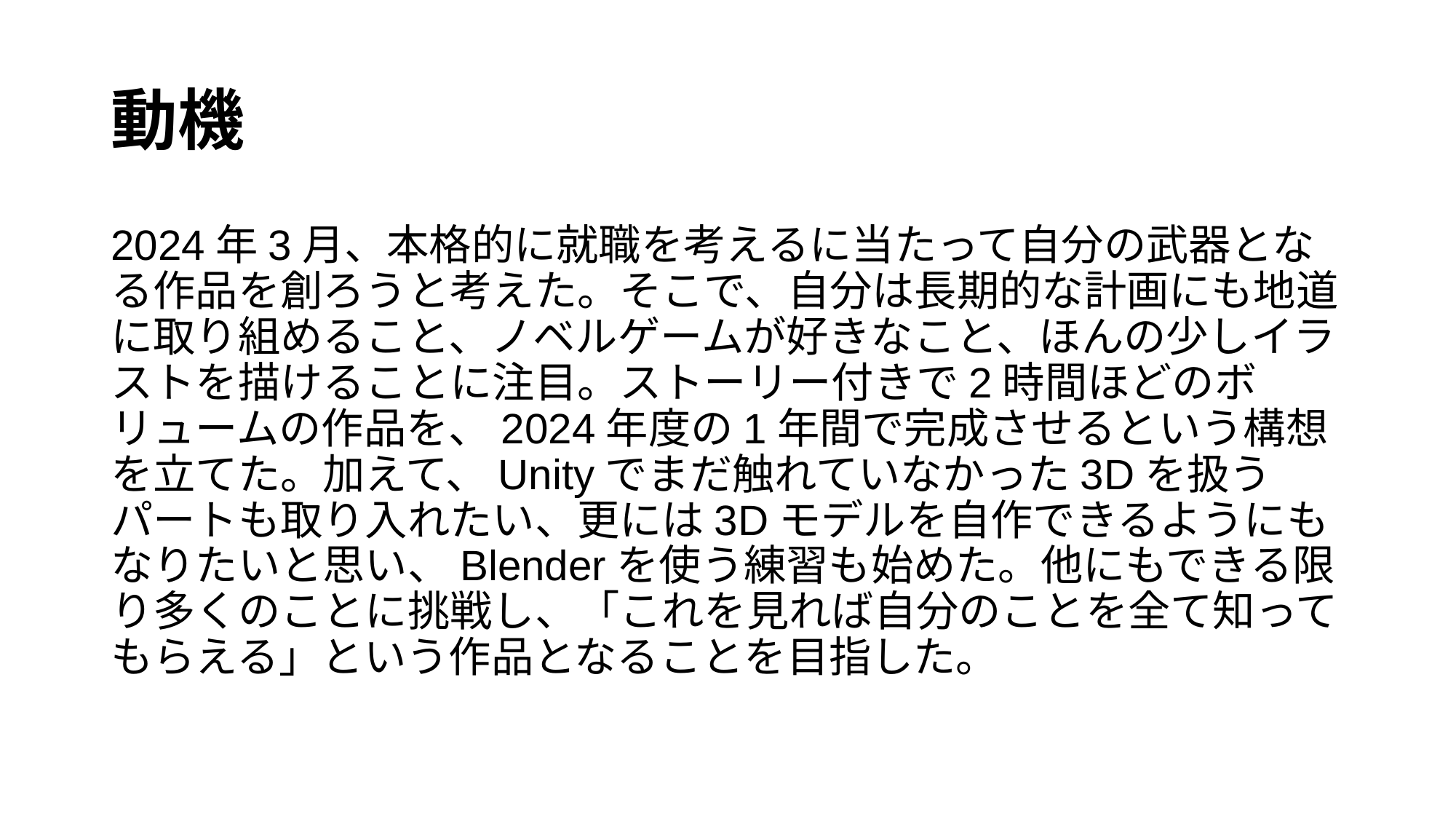

# 動機
2024年3月、本格的に就職を考えるに当たって自分の武器となる作品を創ろうと考えた。そこで、自分は長期的な計画にも地道に取り組めること、ノベルゲームが好きなこと、ほんの少しイラストを描けることに注目。ストーリー付きで2時間ほどのボリュームの作品を、2024年度の1年間で完成させるという構想を立てた。加えて、Unityでまだ触れていなかった3Dを扱うパートも取り入れたい、更には3Dモデルを自作できるようにもなりたいと思い、Blenderを使う練習も始めた。他にもできる限り多くのことに挑戦し、「これを見れば自分のことを全て知ってもらえる」という作品となることを目指した。